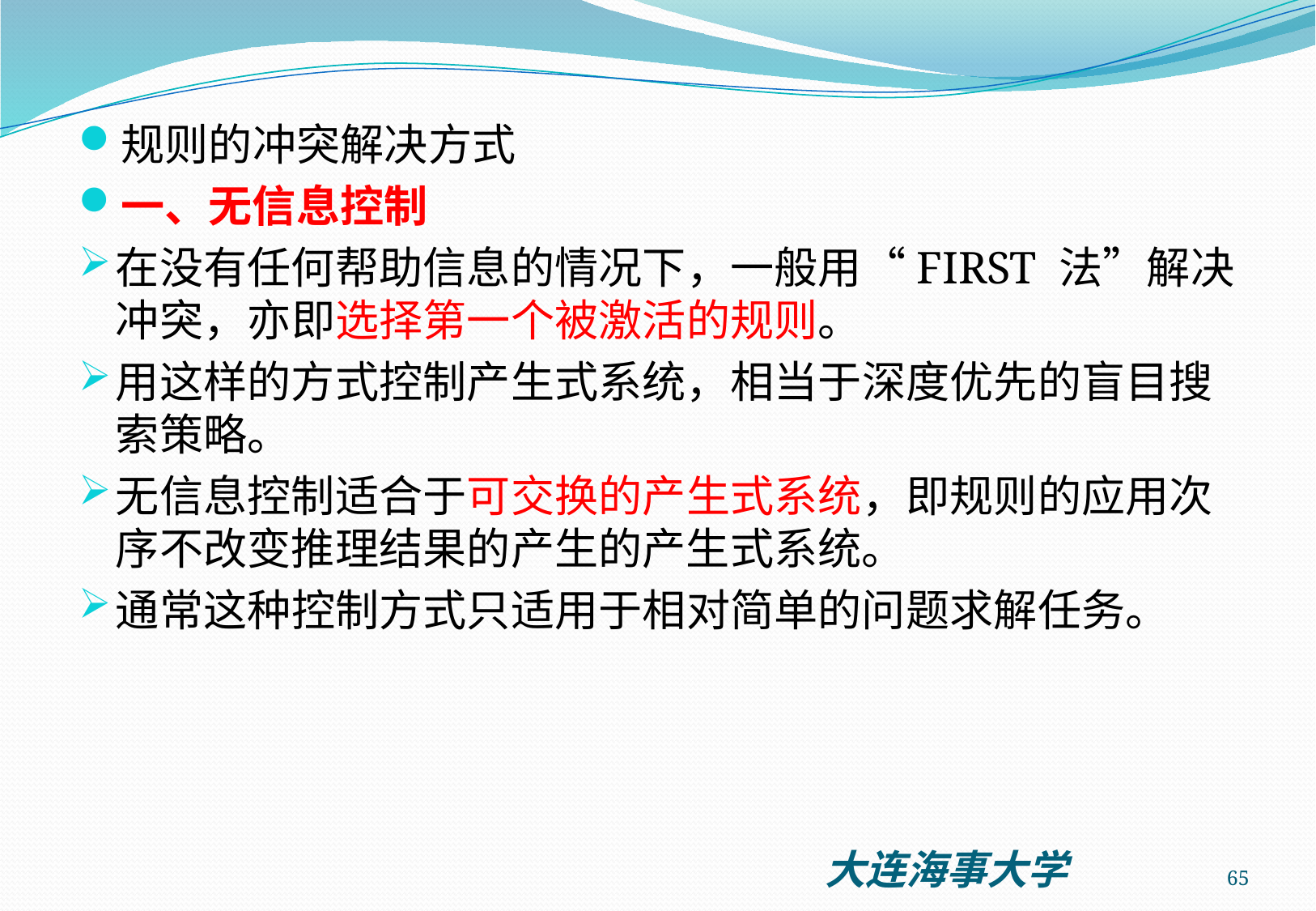

规则的冲突解决方式
一、无信息控制
在没有任何帮助信息的情况下，一般用“FIRST 法”解决冲突，亦即选择第一个被激活的规则。
用这样的方式控制产生式系统，相当于深度优先的盲目搜索策略。
无信息控制适合于可交换的产生式系统，即规则的应用次序不改变推理结果的产生的产生式系统。
通常这种控制方式只适用于相对简单的问题求解任务。

65